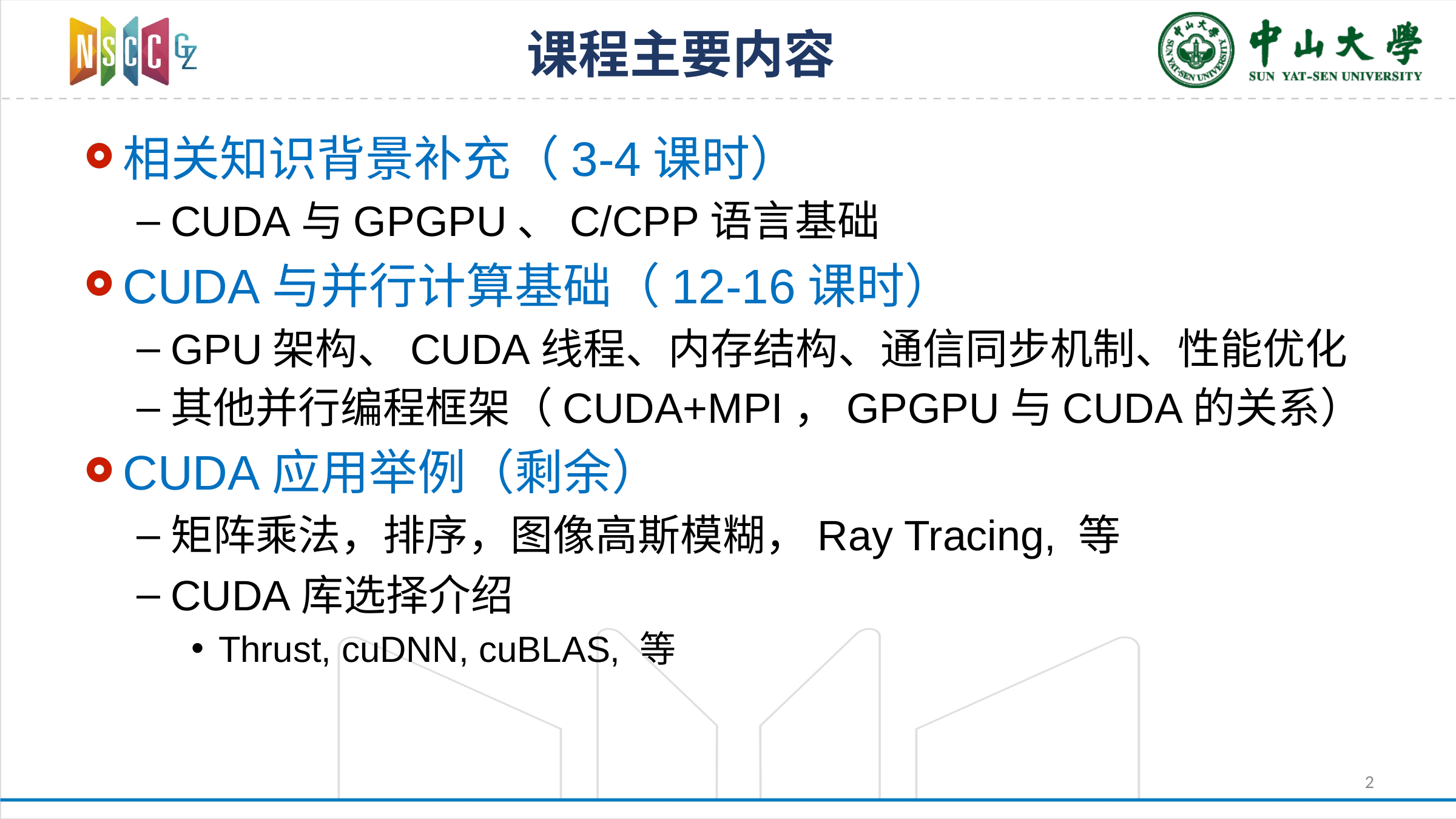

# 课程主要内容
相关知识背景补充（3-4课时）
CUDA与GPGPU、C/CPP语言基础
CUDA与并行计算基础（12-16课时）
GPU架构、CUDA线程、内存结构、通信同步机制、性能优化
其他并行编程框架（CUDA+MPI，GPGPU与CUDA的关系）
CUDA应用举例（剩余）
矩阵乘法，排序，图像高斯模糊，Ray Tracing, 等
CUDA库选择介绍
Thrust, cuDNN, cuBLAS, 等

2